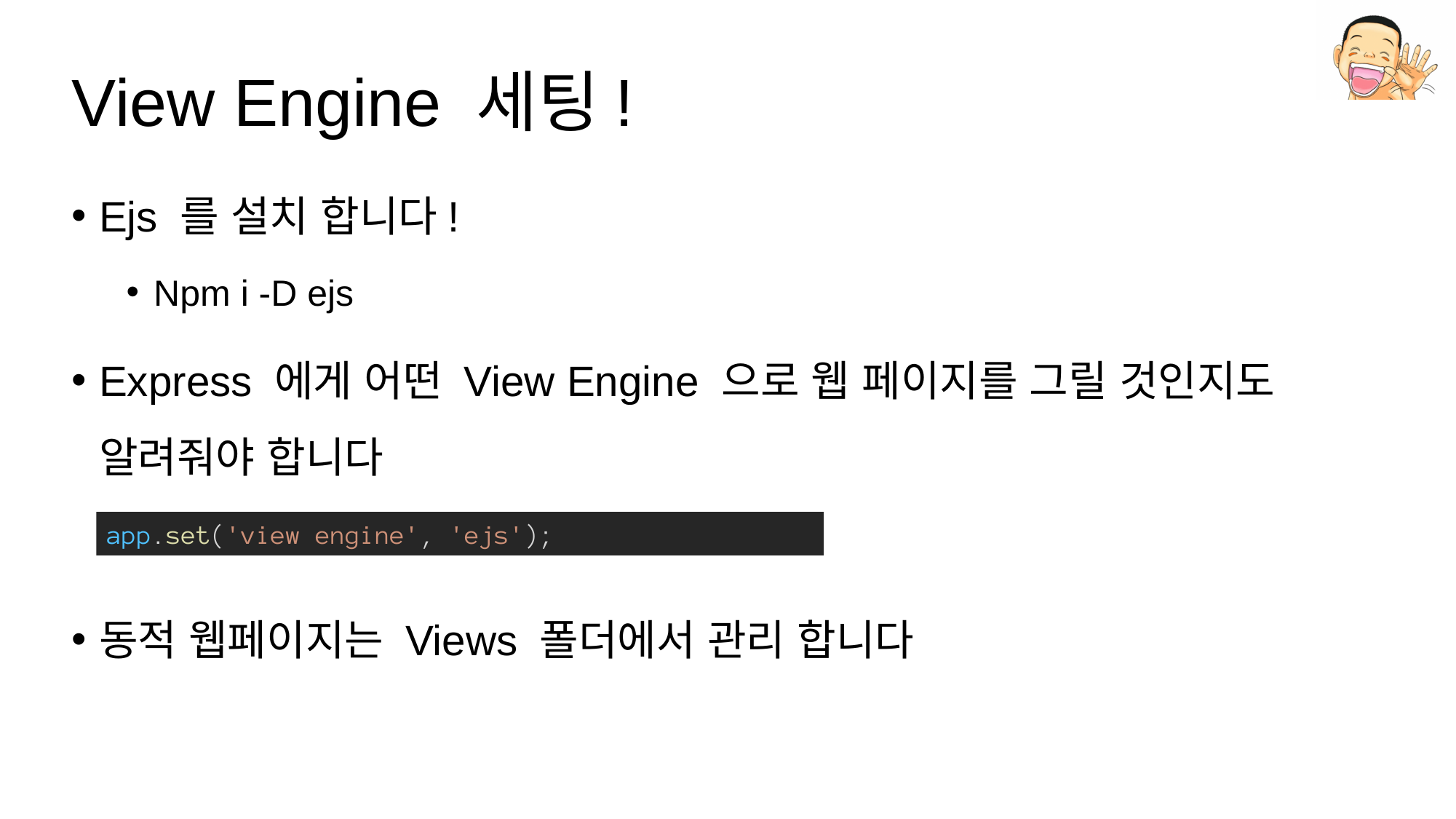

# View Engine 세팅!
Ejs 를 설치 합니다!
Npm i -D ejs
Express 에게 어떤 View Engine 으로 웹 페이지를 그릴 것인지도 알려줘야 합니다

동적 웹페이지는 Views 폴더에서 관리 합니다
app.set('view engine', 'ejs');